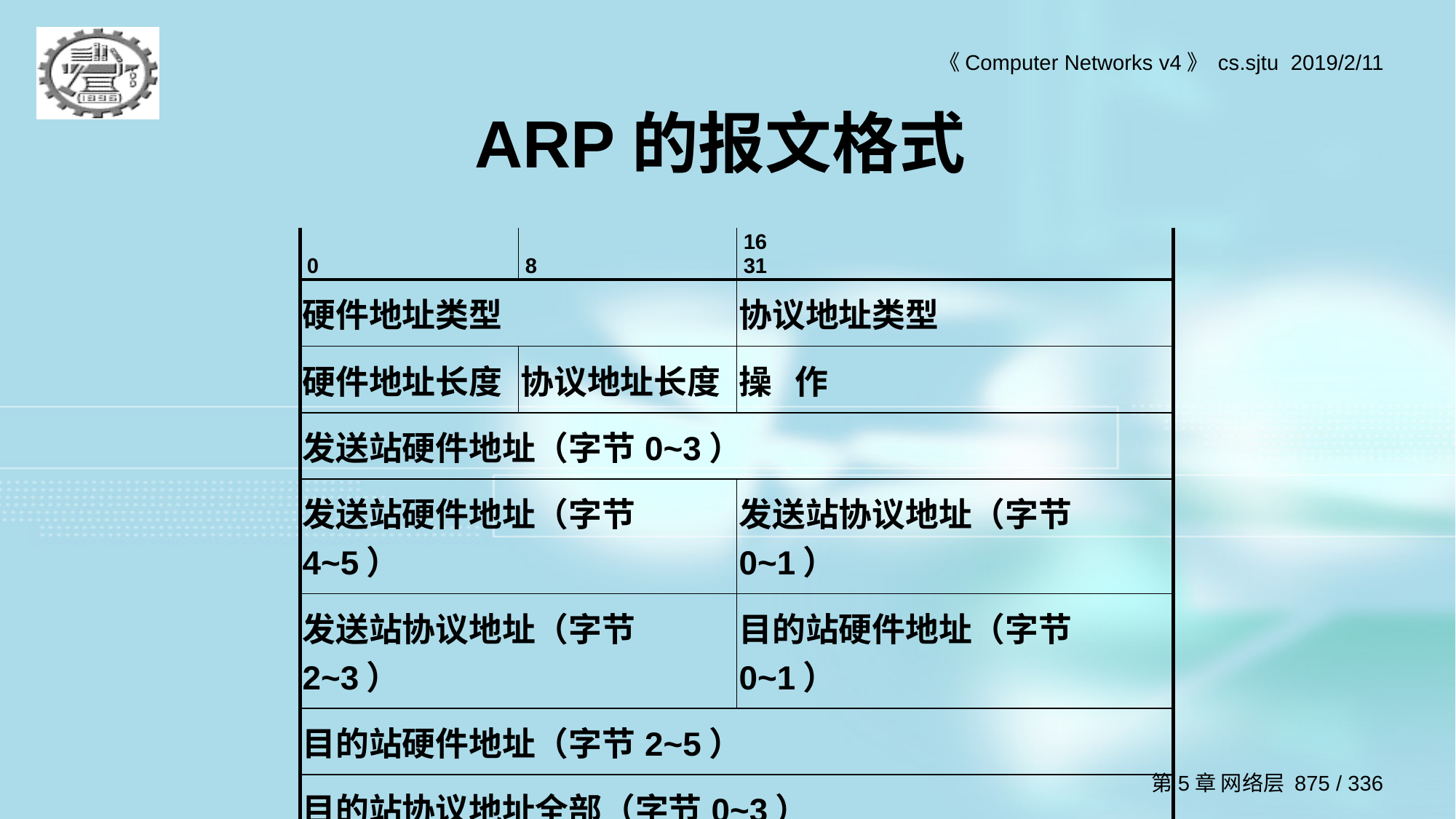

# ARP的报文格式
| 0 | 8 | 16 31 |
| --- | --- | --- |
| 硬件地址类型 |  | 协议地址类型 |
| 硬件地址长度 | 协议地址长度 | 操 作 |
| 发送站硬件地址（字节0~3） |  |  |
| 发送站硬件地址（字节4~5） |  | 发送站协议地址（字节0~1） |
| 发送站协议地址（字节2~3） |  | 目的站硬件地址（字节0~1） |
| 目的站硬件地址（字节2~5） |  |  |
| 目的站协议地址全部（字节0~3） |  |  |